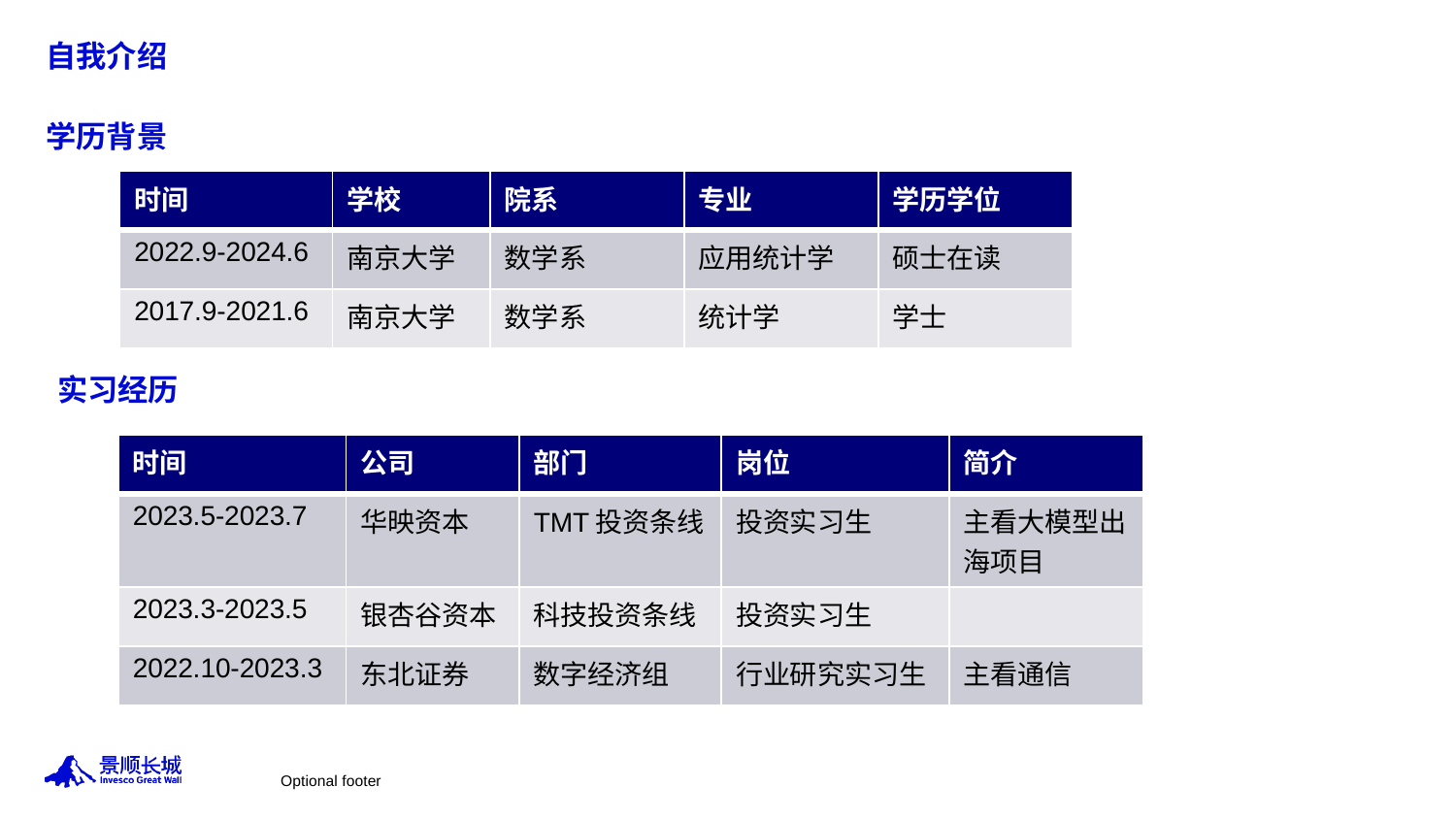

# 自我介绍
学历背景
| 时间 | 学校 | 院系 | 专业 | 学历学位 |
| --- | --- | --- | --- | --- |
| 2022.9-2024.6 | 南京大学 | 数学系 | 应用统计学 | 硕士在读 |
| 2017.9-2021.6 | 南京大学 | 数学系 | 统计学 | 学士 |
实习经历
| 时间 | 公司 | 部门 | 岗位 | 简介 |
| --- | --- | --- | --- | --- |
| 2023.5-2023.7 | 华映资本 | TMT投资条线 | 投资实习生 | 主看大模型出海项目 |
| 2023.3-2023.5 | 银杏谷资本 | 科技投资条线 | 投资实习生 |  |
| 2022.10-2023.3 | 东北证券 | 数字经济组 | 行业研究实习生 | 主看通信 |
Optional footer